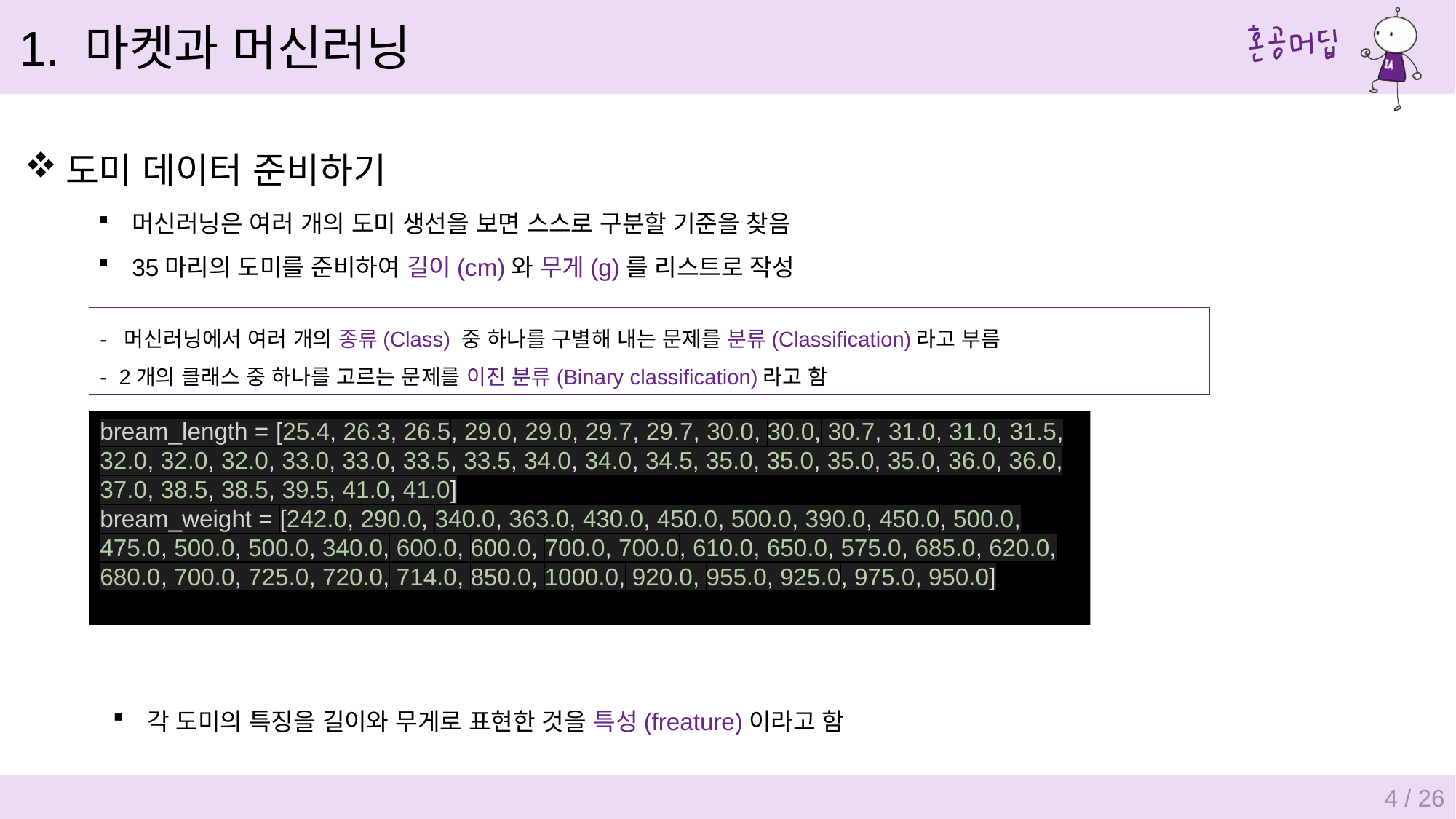

1. 마켓과 머신러닝
도미 데이터 준비하기
머신러닝은 여러 개의 도미 생선을 보면 스스로 구분할 기준을 찾음
35마리의 도미를 준비하여 길이(cm)와 무게(g)를 리스트로 작성
-  머신러닝에서 여러 개의 종류(Class) 중 하나를 구별해 내는 문제를 분류(Classification)라고 부름
-  2개의 클래스 중 하나를 고르는 문제를 이진 분류(Binary classification)라고 함
bream_length = [25.4, 26.3, 26.5, 29.0, 29.0, 29.7, 29.7, 30.0, 30.0, 30.7, 31.0, 31.0, 31.5, 32.0, 32.0, 32.0, 33.0, 33.0, 33.5, 33.5, 34.0, 34.0, 34.5, 35.0, 35.0, 35.0, 35.0, 36.0, 36.0, 37.0, 38.5, 38.5, 39.5, 41.0, 41.0]
bream_weight = [242.0, 290.0, 340.0, 363.0, 430.0, 450.0, 500.0, 390.0, 450.0, 500.0, 475.0, 500.0, 500.0, 340.0, 600.0, 600.0, 700.0, 700.0, 610.0, 650.0, 575.0, 685.0, 620.0, 680.0, 700.0, 725.0, 720.0, 714.0, 850.0, 1000.0, 920.0, 955.0, 925.0, 975.0, 950.0]

각 도미의 특징을 길이와 무게로 표현한 것을 특성(freature)이라고 함
4 / 26